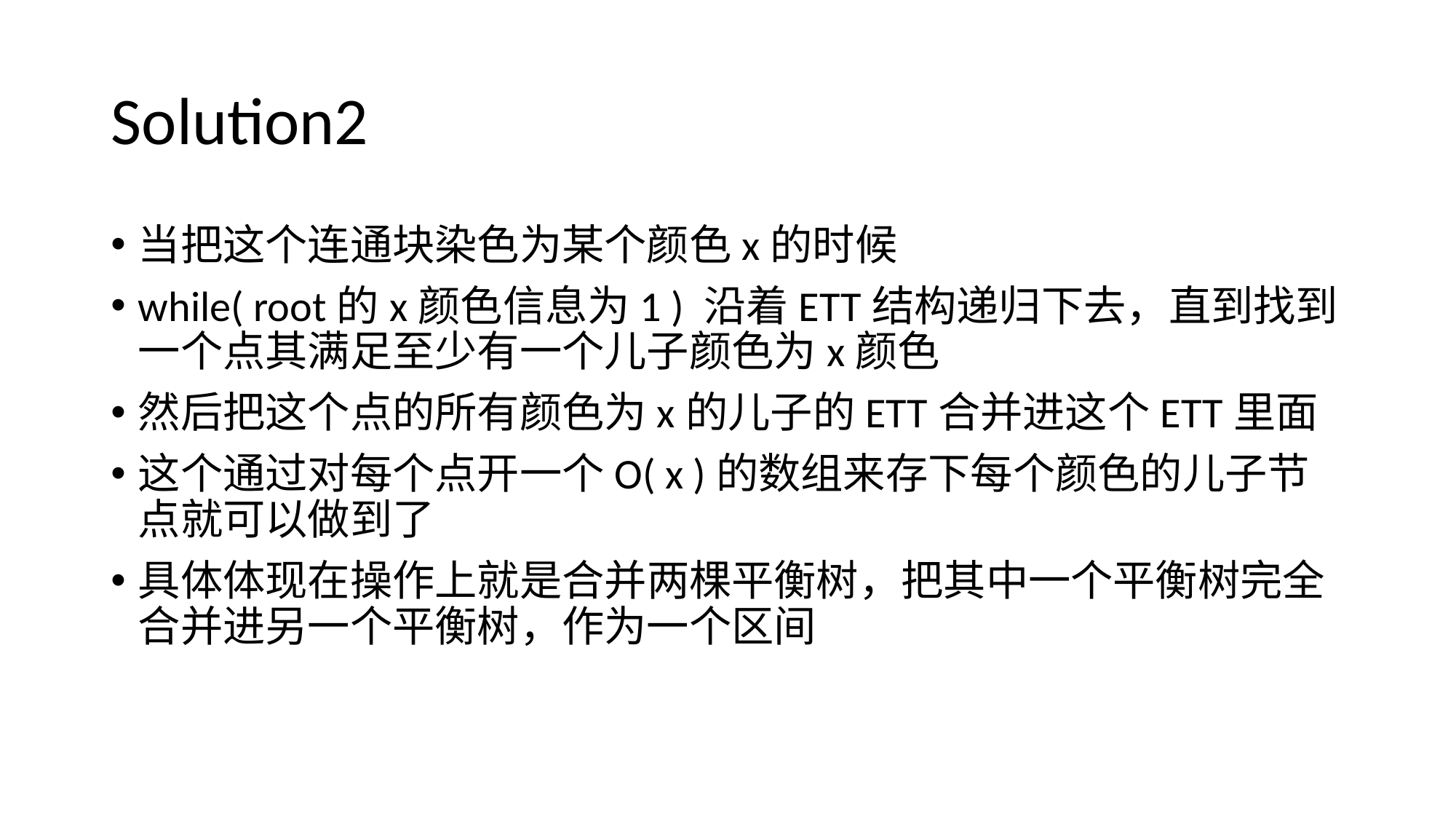

# Solution2
当把这个连通块染色为某个颜色x的时候
while( root的x颜色信息为1 ) 沿着ETT结构递归下去，直到找到一个点其满足至少有一个儿子颜色为x颜色
然后把这个点的所有颜色为x的儿子的ETT合并进这个ETT里面
这个通过对每个点开一个O( x )的数组来存下每个颜色的儿子节点就可以做到了
具体体现在操作上就是合并两棵平衡树，把其中一个平衡树完全合并进另一个平衡树，作为一个区间